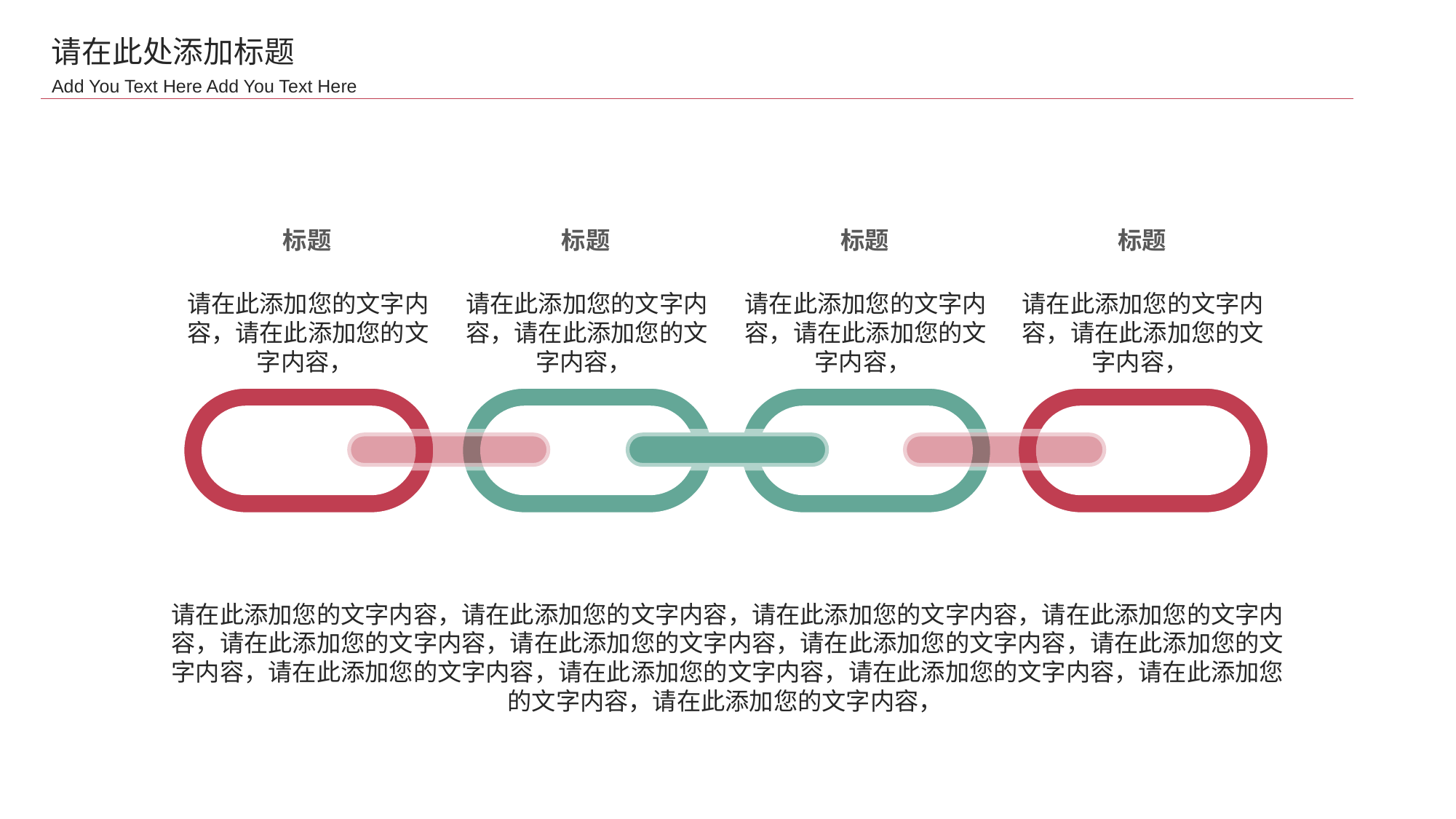

请在此处添加标题
Add You Text Here Add You Text Here
标题

请在此添加您的文字内容，请在此添加您的文字内容，
标题

请在此添加您的文字内容，请在此添加您的文字内容，
标题

请在此添加您的文字内容，请在此添加您的文字内容，
标题

请在此添加您的文字内容，请在此添加您的文字内容，

请在此添加您的文字内容，请在此添加您的文字内容，请在此添加您的文字内容，请在此添加您的文字内容，请在此添加您的文字内容，请在此添加您的文字内容，请在此添加您的文字内容，请在此添加您的文字内容，请在此添加您的文字内容，请在此添加您的文字内容，请在此添加您的文字内容，请在此添加您的文字内容，请在此添加您的文字内容，